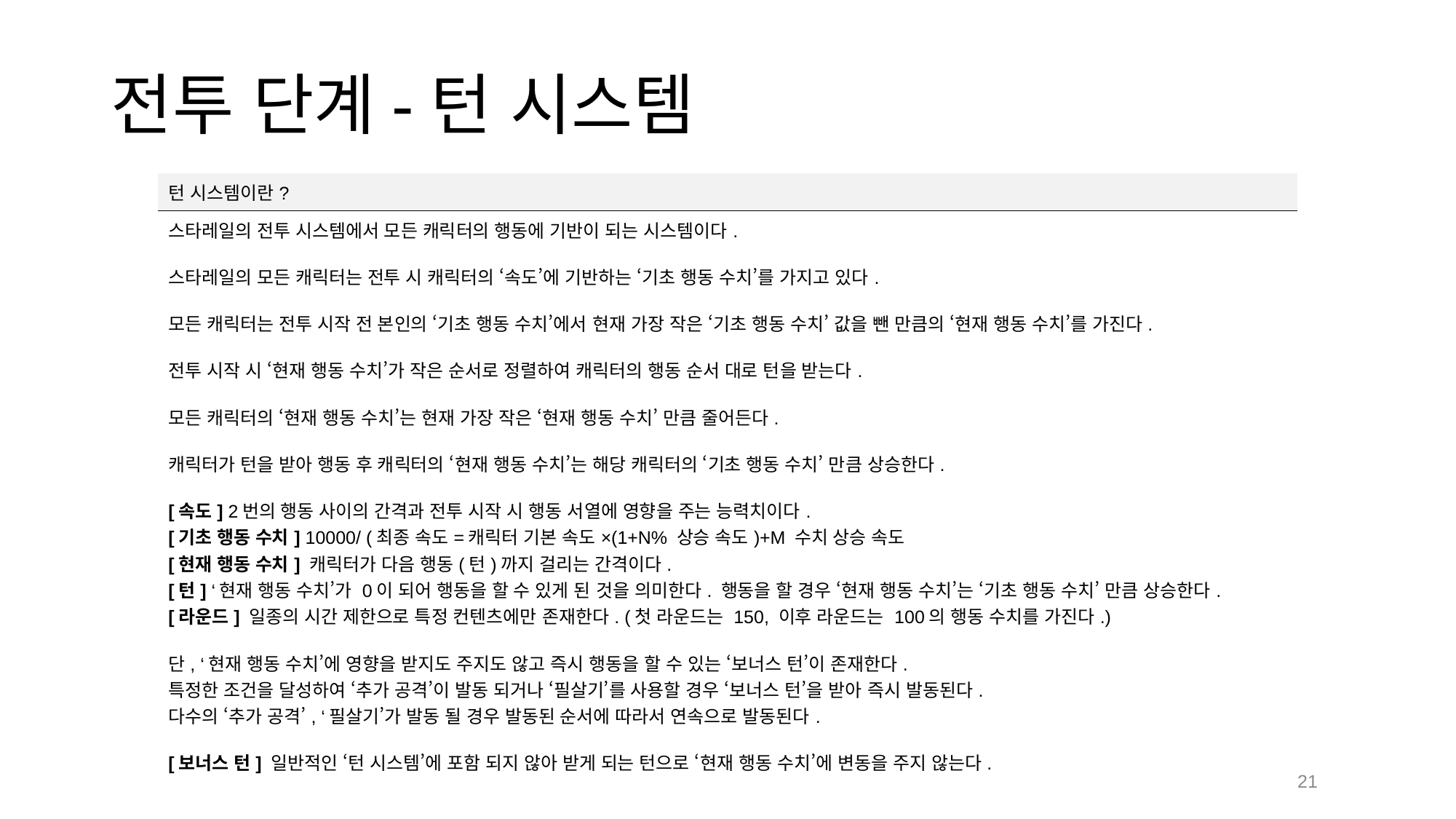

# 전투 단계-턴 시스템
| 턴 시스템이란? |
| --- |
| 스타레일의 전투 시스템에서 모든 캐릭터의 행동에 기반이 되는 시스템이다. 스타레일의 모든 캐릭터는 전투 시 캐릭터의 ‘속도’에 기반하는 ‘기초 행동 수치’를 가지고 있다. 모든 캐릭터는 전투 시작 전 본인의 ‘기초 행동 수치’에서 현재 가장 작은 ‘기초 행동 수치’ 값을 뺀 만큼의 ‘현재 행동 수치’를 가진다. 전투 시작 시 ‘현재 행동 수치’가 작은 순서로 정렬하여 캐릭터의 행동 순서 대로 턴을 받는다. 모든 캐릭터의 ‘현재 행동 수치’는 현재 가장 작은 ‘현재 행동 수치’ 만큼 줄어든다. 캐릭터가 턴을 받아 행동 후 캐릭터의 ‘현재 행동 수치’는 해당 캐릭터의 ‘기초 행동 수치’ 만큼 상승한다. [속도] 2번의 행동 사이의 간격과 전투 시작 시 행동 서열에 영향을 주는 능력치이다. [기초 행동 수치] 10000/ (최종 속도=캐릭터 기본 속도×(1+N% 상승 속도)+M 수치 상승 속도 [현재 행동 수치] 캐릭터가 다음 행동(턴)까지 걸리는 간격이다. [턴] ‘현재 행동 수치’가 0이 되어 행동을 할 수 있게 된 것을 의미한다. 행동을 할 경우 ‘현재 행동 수치’는 ‘기초 행동 수치’ 만큼 상승한다. [라운드] 일종의 시간 제한으로 특정 컨텐츠에만 존재한다. (첫 라운드는 150, 이후 라운드는 100의 행동 수치를 가진다.) 단, ‘현재 행동 수치’에 영향을 받지도 주지도 않고 즉시 행동을 할 수 있는 ‘보너스 턴’이 존재한다. 특정한 조건을 달성하여 ‘추가 공격’이 발동 되거나 ‘필살기’를 사용할 경우 ‘보너스 턴’을 받아 즉시 발동된다. 다수의 ‘추가 공격’, ‘필살기’가 발동 될 경우 발동된 순서에 따라서 연속으로 발동된다. [보너스 턴] 일반적인 ‘턴 시스템’에 포함 되지 않아 받게 되는 턴으로 ‘현재 행동 수치’에 변동을 주지 않는다. |
21